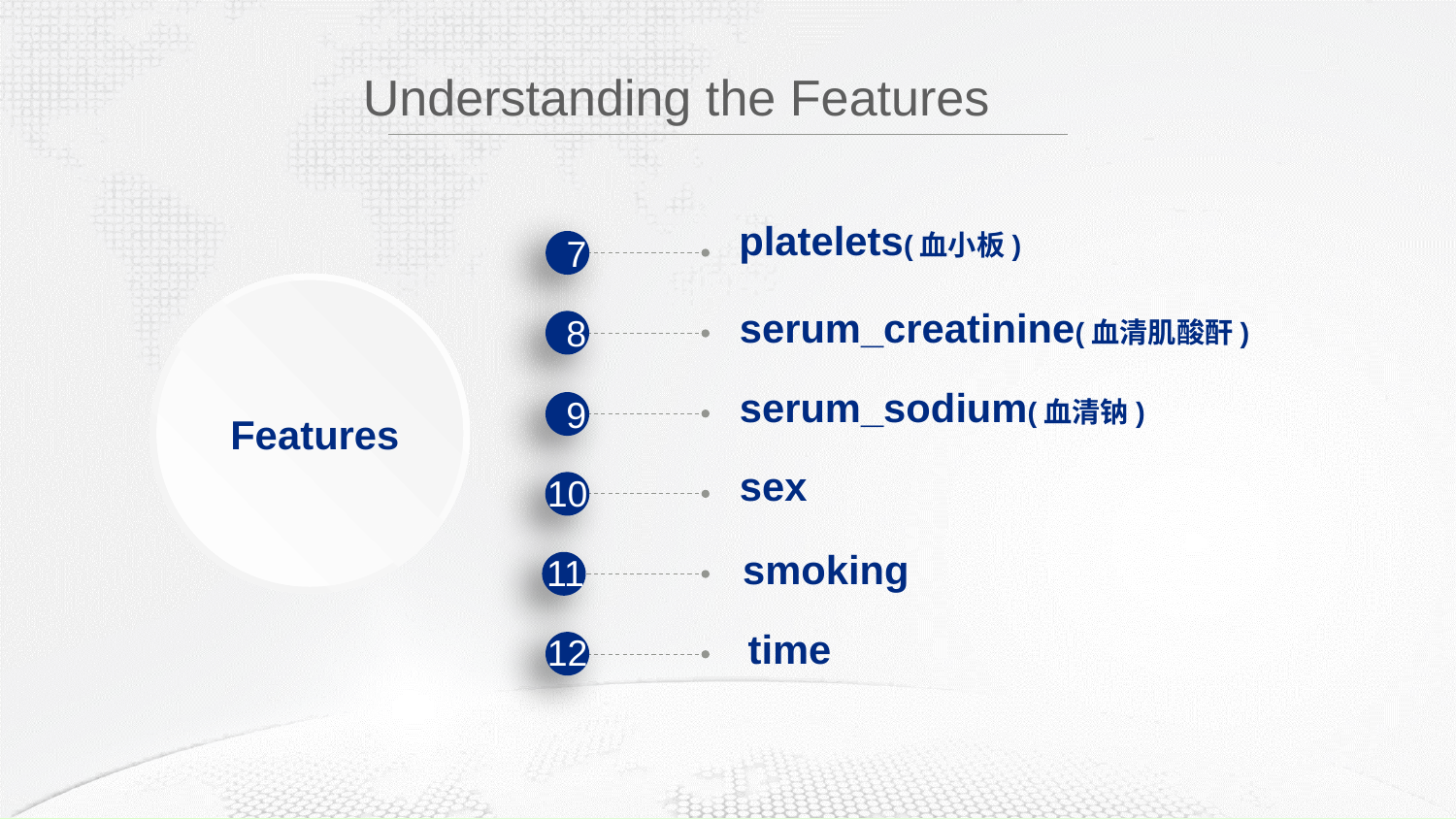

Understanding the Features
7
platelets(血小板)

8
serum_creatinine(血清肌酸酐)
9
serum_sodium(血清钠)
Features
10

sex
11

smoking
12

time